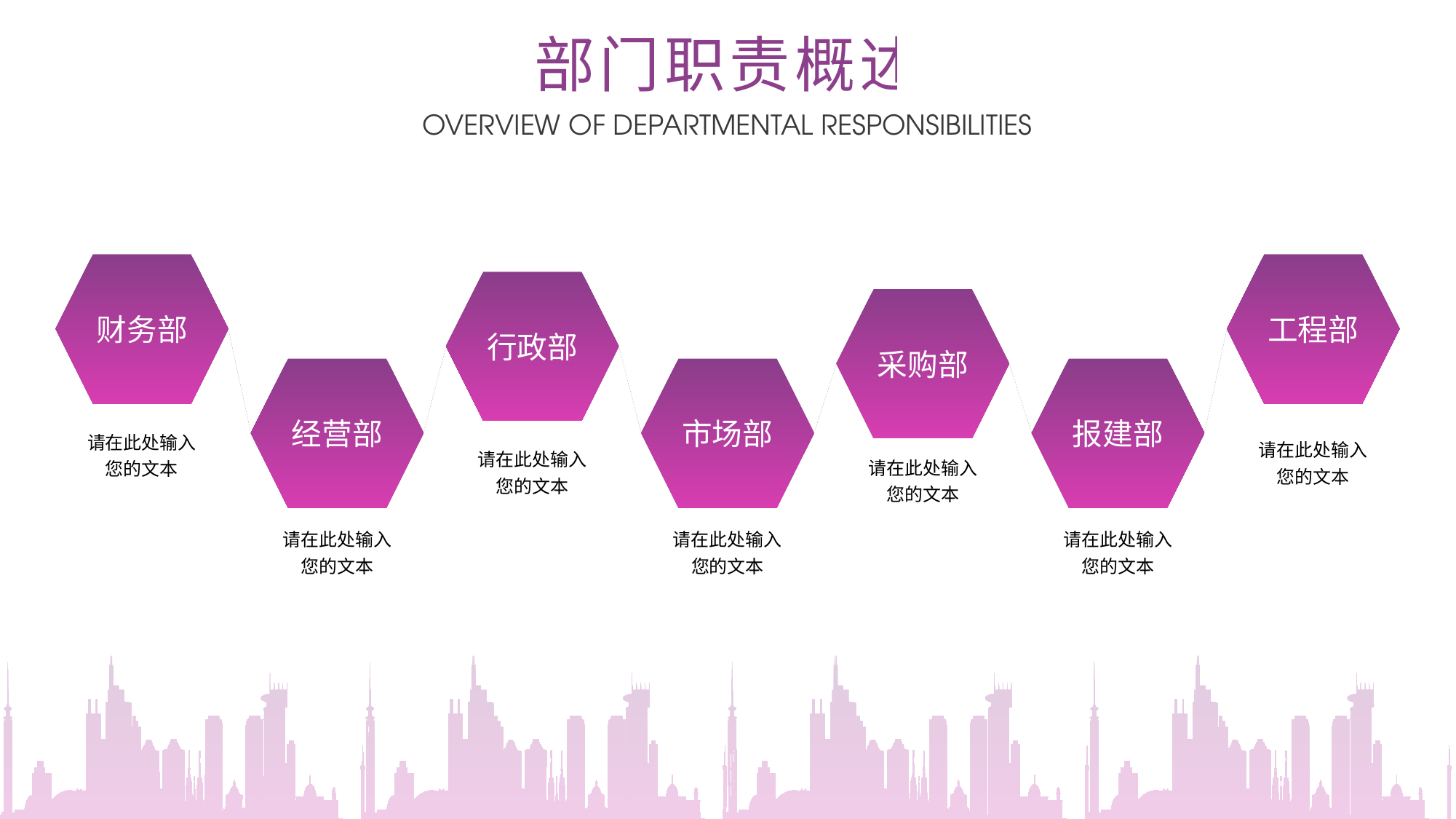

部门职责概述
OVERVIEW OF DEPARTMENTAL RESPONSIBILITIES
财务部
工程部
行政部
采购部
经营部
市场部
报建部
请在此处输入您的文本
请在此处输入您的文本
请在此处输入您的文本
请在此处输入您的文本
请在此处输入您的文本
请在此处输入您的文本
请在此处输入您的文本